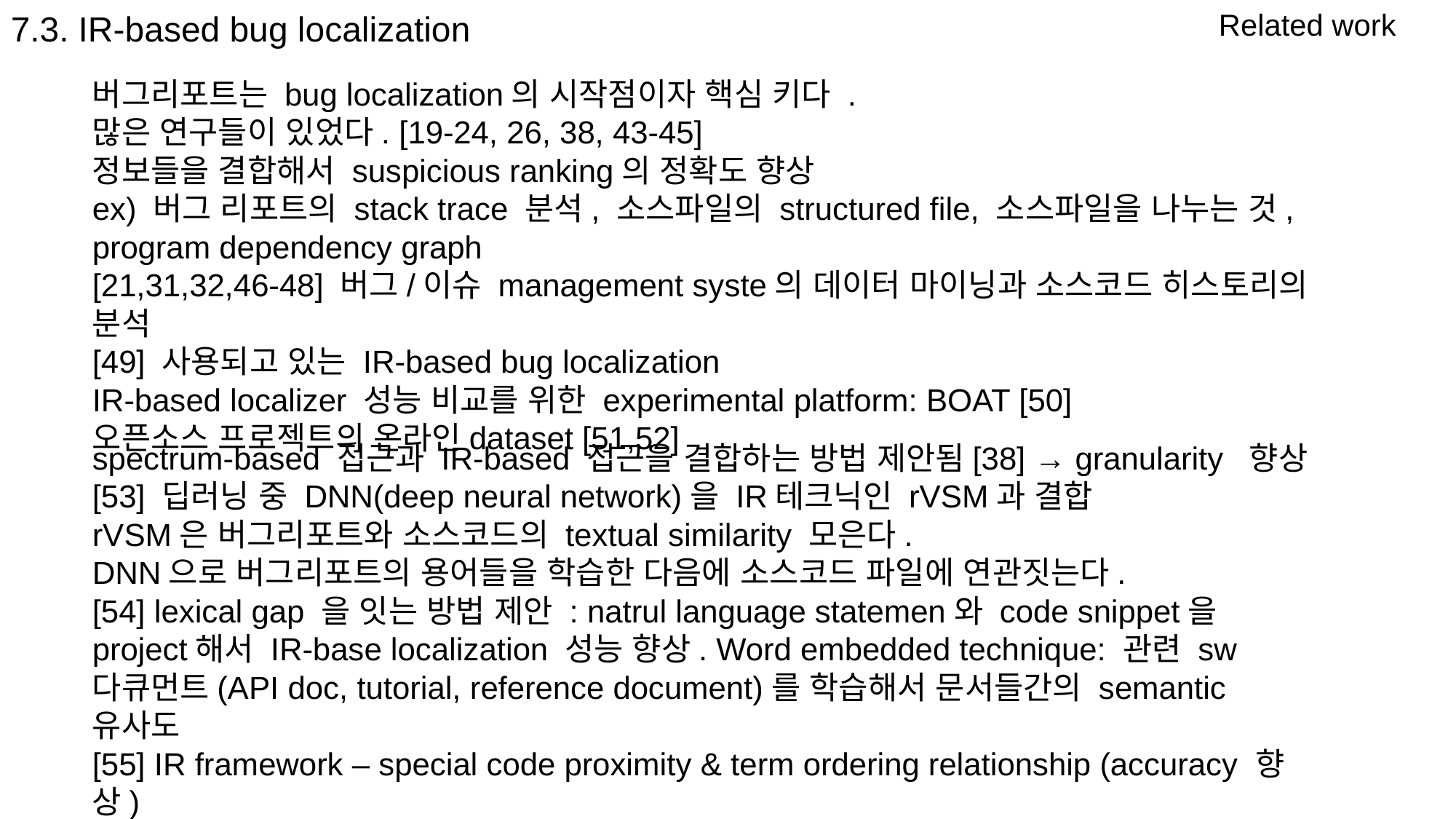

Related work
7.3. IR-based bug localization
버그리포트는 bug localization의 시작점이자 핵심 키다 .
많은 연구들이 있었다. [19-24, 26, 38, 43-45]
정보들을 결합해서 suspicious ranking의 정확도 향상
ex) 버그 리포트의 stack trace 분석, 소스파일의 structured file, 소스파일을 나누는 것, program dependency graph
[21,31,32,46-48] 버그/이슈 management syste의 데이터 마이닝과 소스코드 히스토리의 분석
[49] 사용되고 있는 IR-based bug localization
IR-based localizer 성능 비교를 위한 experimental platform: BOAT [50]
오픈소스 프로젝트의 온라인dataset [51,52]
spectrum-based 접근과 IR-based 접근을 결합하는 방법 제안됨[38] → granularity  향상
[53] 딥러닝 중 DNN(deep neural network)을 IR테크닉인 rVSM과 결합
rVSM은 버그리포트와 소스코드의 textual similarity 모은다.
DNN으로 버그리포트의 용어들을 학습한 다음에 소스코드 파일에 연관짓는다.
[54] lexical gap 을 잇는 방법 제안 : natrul language statemen와 code snippet을 project해서 IR-base localization 성능 향상. Word embedded technique: 관련 sw 다큐먼트(API doc, tutorial, reference document)를 학습해서 문서들간의 semantic 유사도
[55] IR framework – special code proximity & term ordering relationship (accuracy 향상)